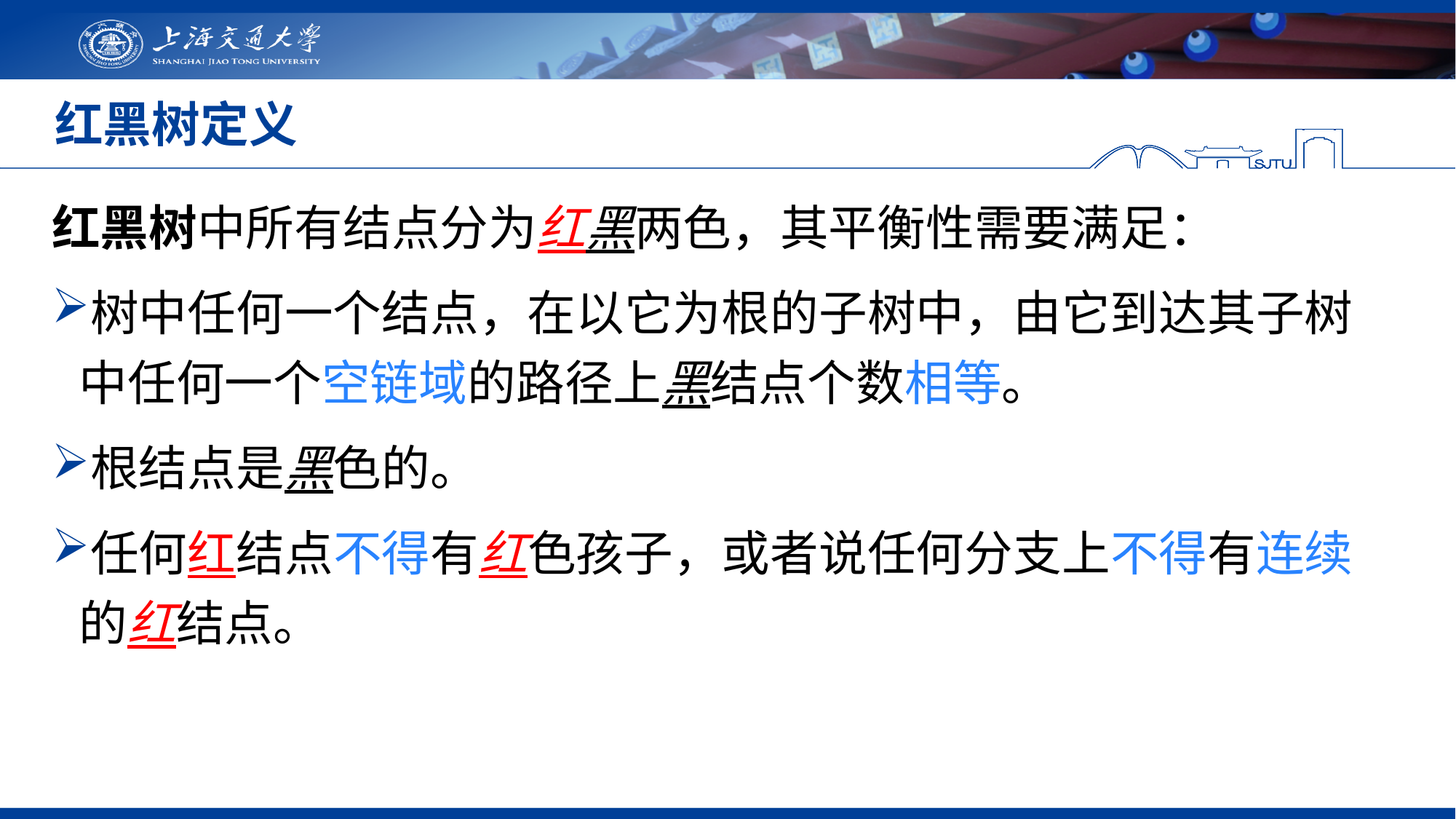

# 红黑树定义
红黑树中所有结点分为红黑两色，其平衡性需要满足：
树中任何一个结点，在以它为根的子树中，由它到达其子树中任何一个空链域的路径上黑结点个数相等。
根结点是黑色的。
任何红结点不得有红色孩子，或者说任何分支上不得有连续的红结点。